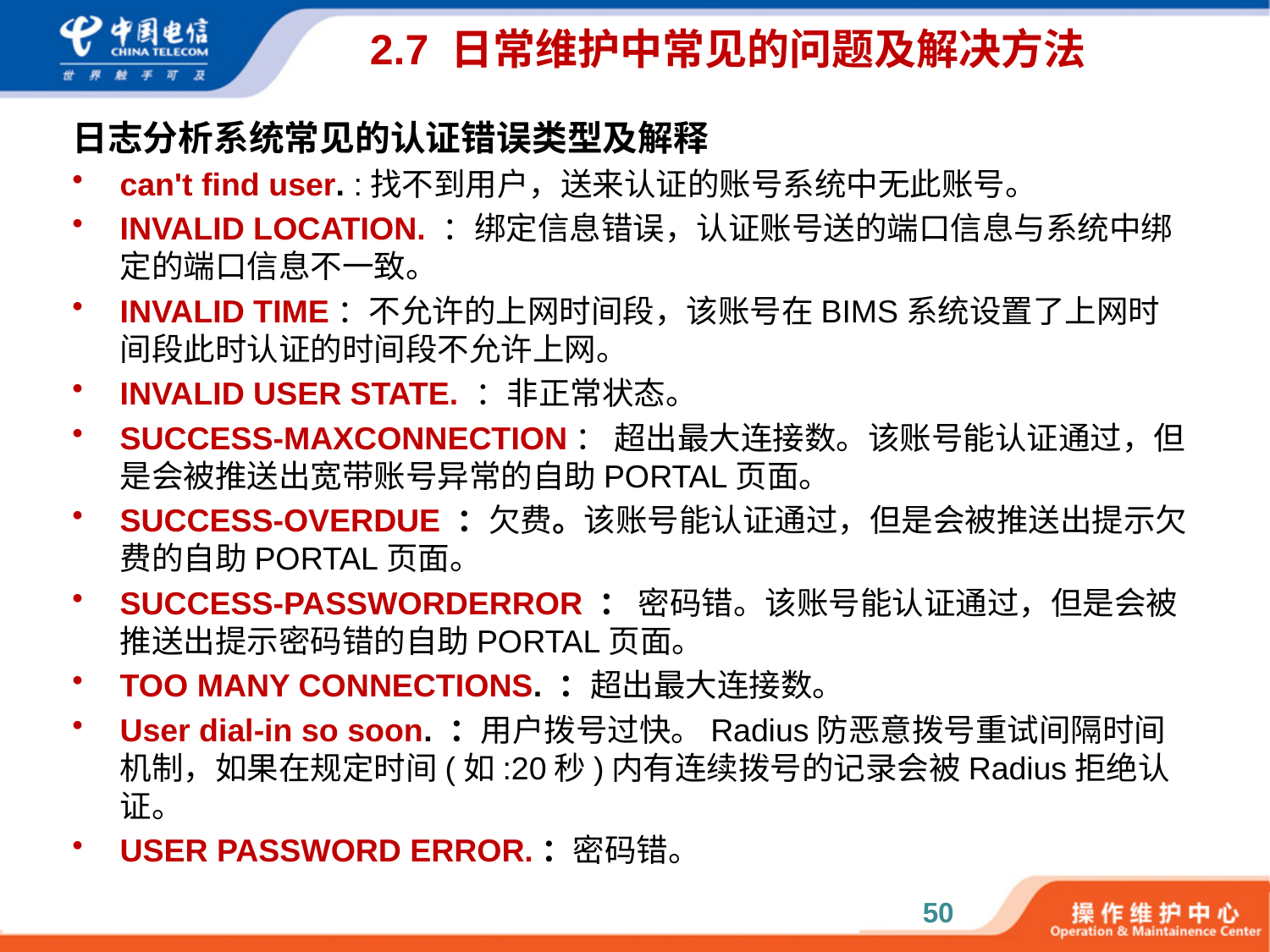

# 2.7 日常维护中常见的问题及解决方法
日志分析系统常见的认证错误类型及解释
can't find user. :找不到用户，送来认证的账号系统中无此账号。
INVALID LOCATION. ：绑定信息错误，认证账号送的端口信息与系统中绑定的端口信息不一致。
INVALID TIME：不允许的上网时间段，该账号在BIMS系统设置了上网时间段此时认证的时间段不允许上网。
INVALID USER STATE. ：非正常状态。
SUCCESS-MAXCONNECTION： 超出最大连接数。该账号能认证通过，但是会被推送出宽带账号异常的自助PORTAL页面。
SUCCESS-OVERDUE ：欠费。该账号能认证通过，但是会被推送出提示欠费的自助PORTAL页面。
SUCCESS-PASSWORDERROR ： 密码错。该账号能认证通过，但是会被推送出提示密码错的自助PORTAL页面。
TOO MANY CONNECTIONS. ：超出最大连接数。
User dial-in so soon. ：用户拨号过快。Radius防恶意拨号重试间隔时间机制，如果在规定时间(如:20秒)内有连续拨号的记录会被Radius拒绝认证。
USER PASSWORD ERROR.：密码错。